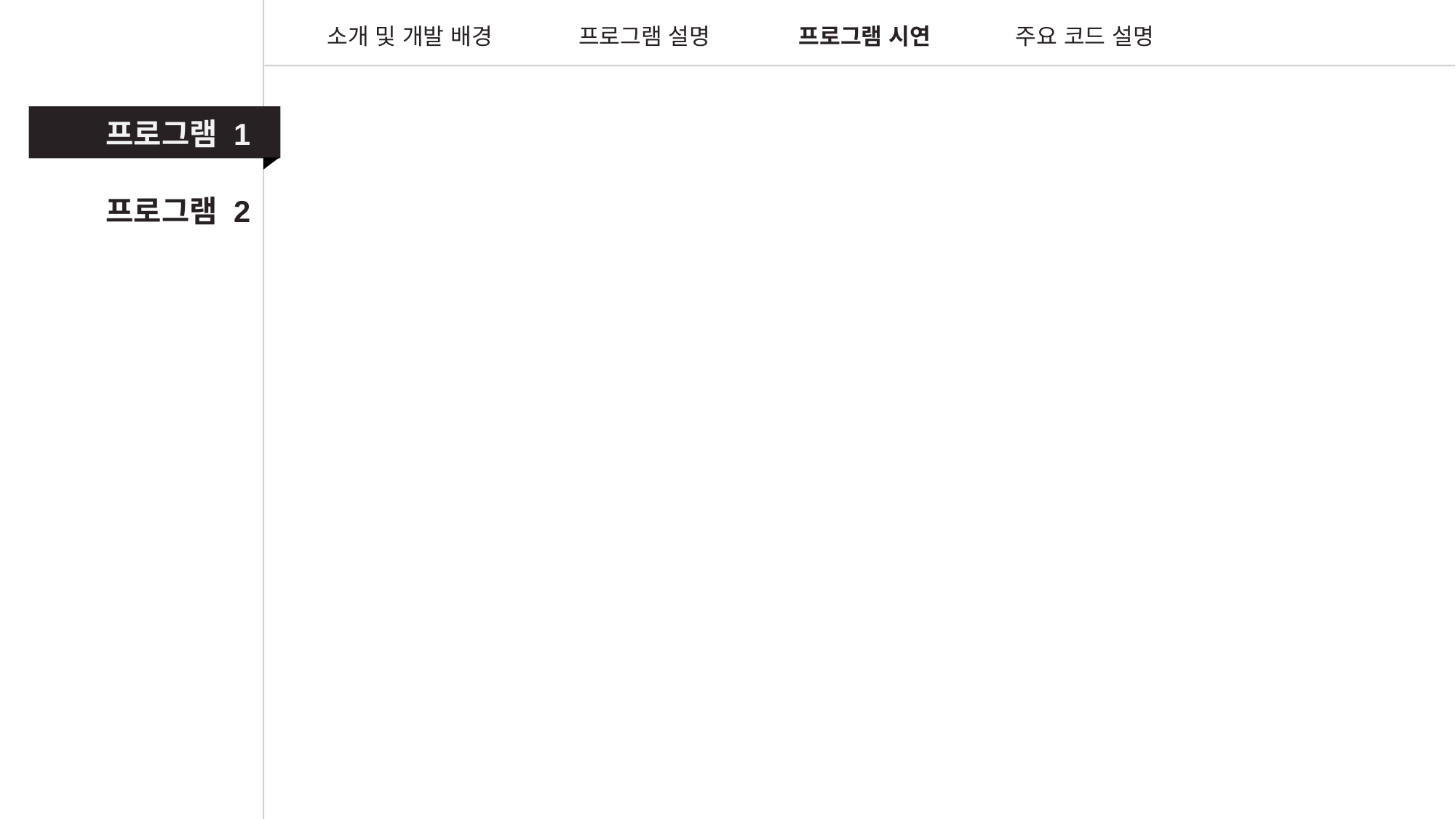

소개 및 개발 배경
프로그램 설명
프로그램 시연
주요 코드 설명

프로그램 1

프로그램 2